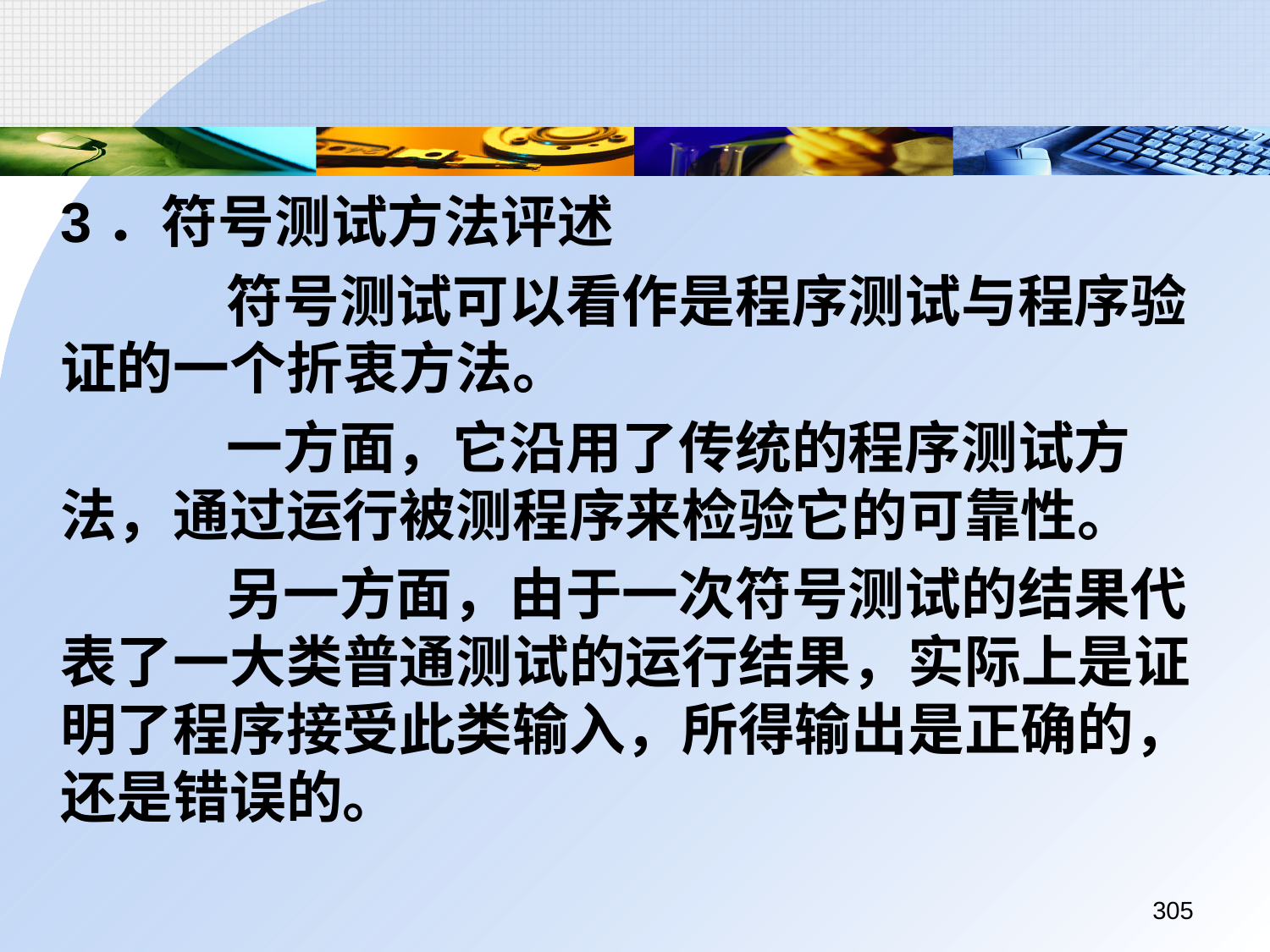

3．符号测试方法评述
		  符号测试可以看作是程序测试与程序验证的一个折衷方法。
		  一方面，它沿用了传统的程序测试方法，通过运行被测程序来检验它的可靠性。
		  另一方面，由于一次符号测试的结果代表了一大类普通测试的运行结果，实际上是证明了程序接受此类输入，所得输出是正确的，还是错误的。
305